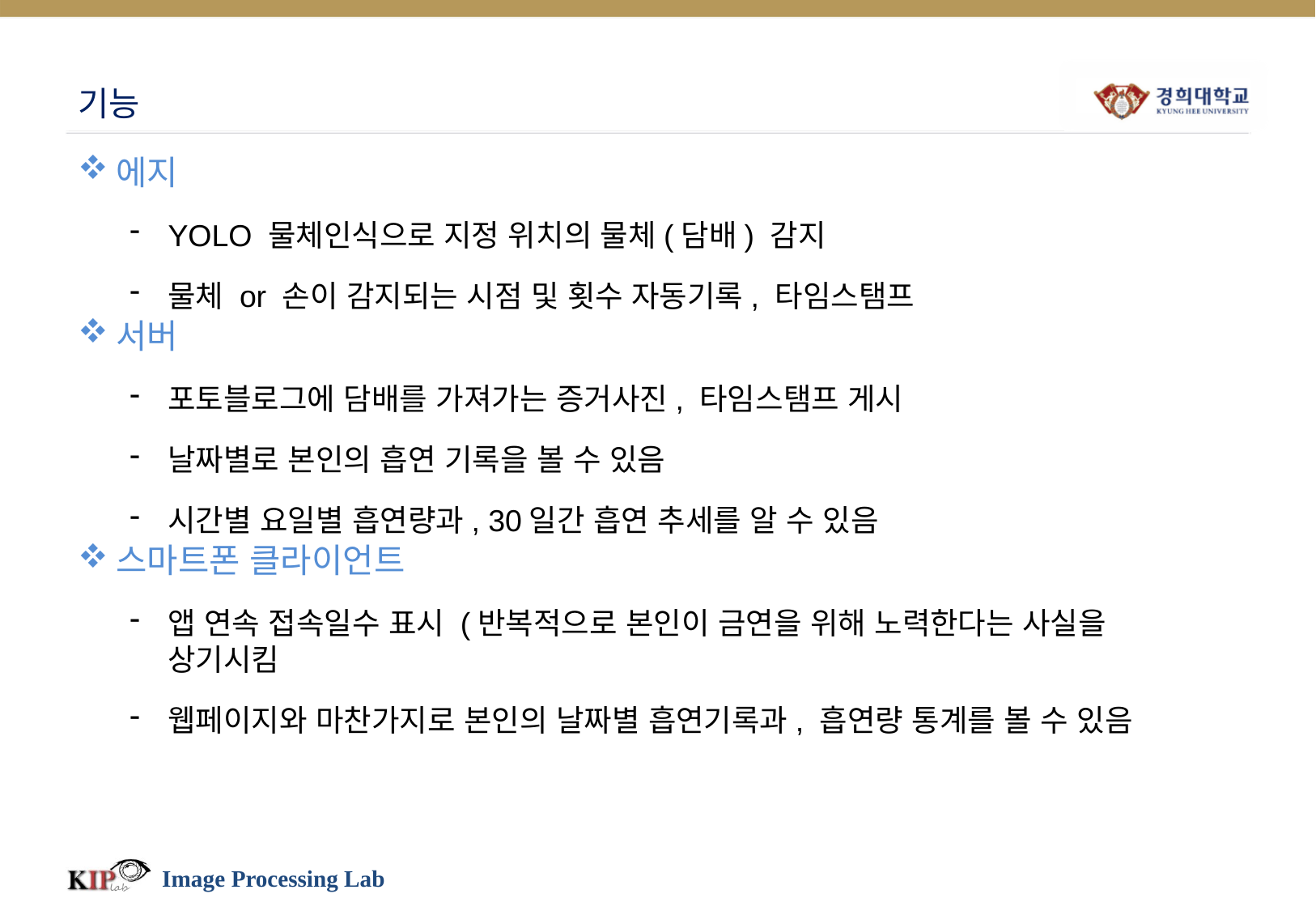

# 기능
에지
YOLO 물체인식으로 지정 위치의 물체(담배) 감지
물체 or 손이 감지되는 시점 및 횟수 자동기록, 타임스탬프
서버
포토블로그에 담배를 가져가는 증거사진, 타임스탬프 게시
날짜별로 본인의 흡연 기록을 볼 수 있음
시간별 요일별 흡연량과, 30일간 흡연 추세를 알 수 있음
스마트폰 클라이언트
앱 연속 접속일수 표시 (반복적으로 본인이 금연을 위해 노력한다는 사실을 상기시킴
웹페이지와 마찬가지로 본인의 날짜별 흡연기록과, 흡연량 통계를 볼 수 있음
Image Processing Lab